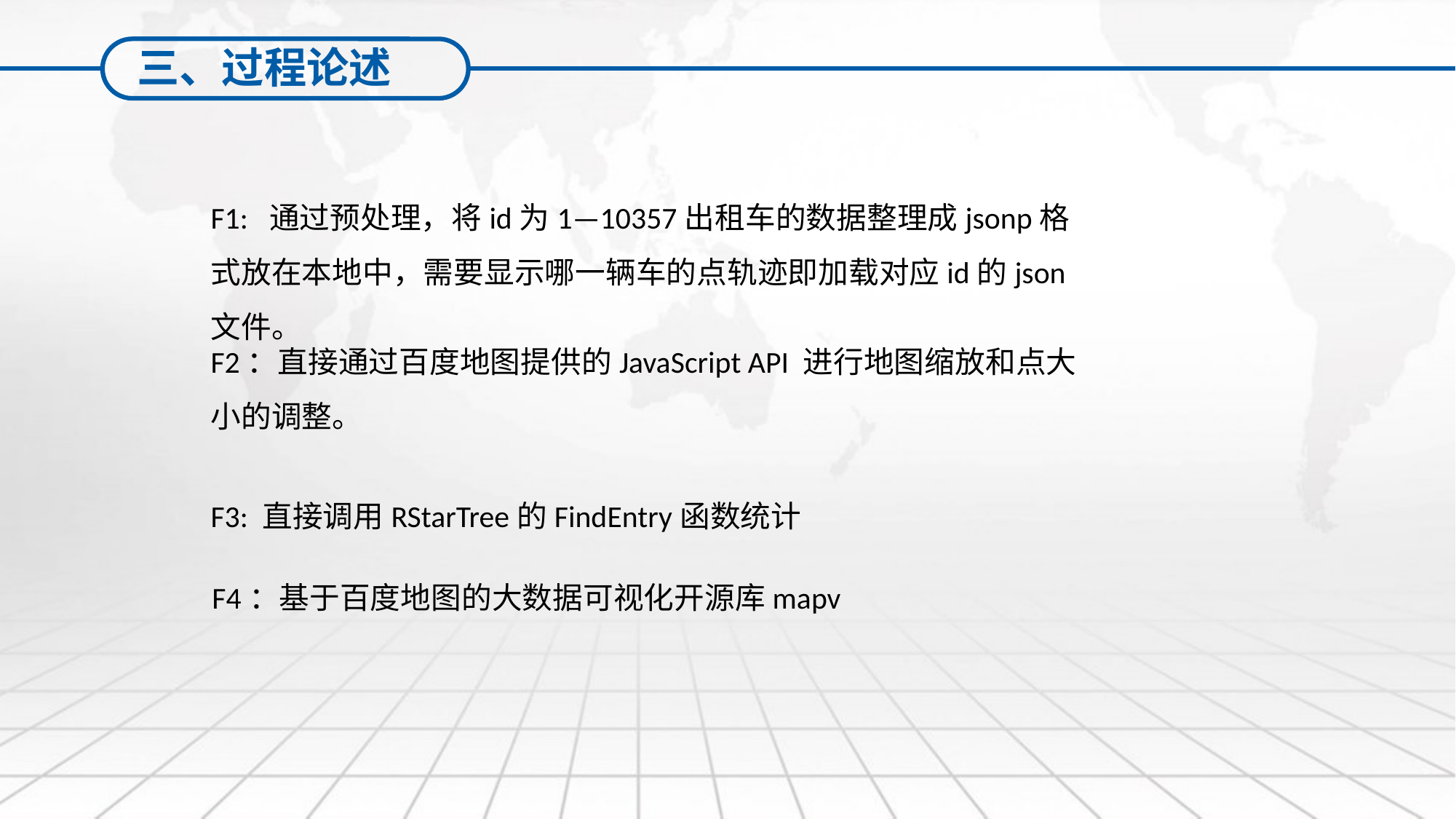

三、过程论述

F1:  通过预处理，将id为1—10357出租车的数据整理成jsonp格式放在本地中，需要显示哪一辆车的点轨迹即加载对应id的json文件。
F2：直接通过百度地图提供的JavaScript API 进行地图缩放和点大小的调整。
F3: 直接调用RStarTree的FindEntry函数统计
F4：基于百度地图的大数据可视化开源库mapv